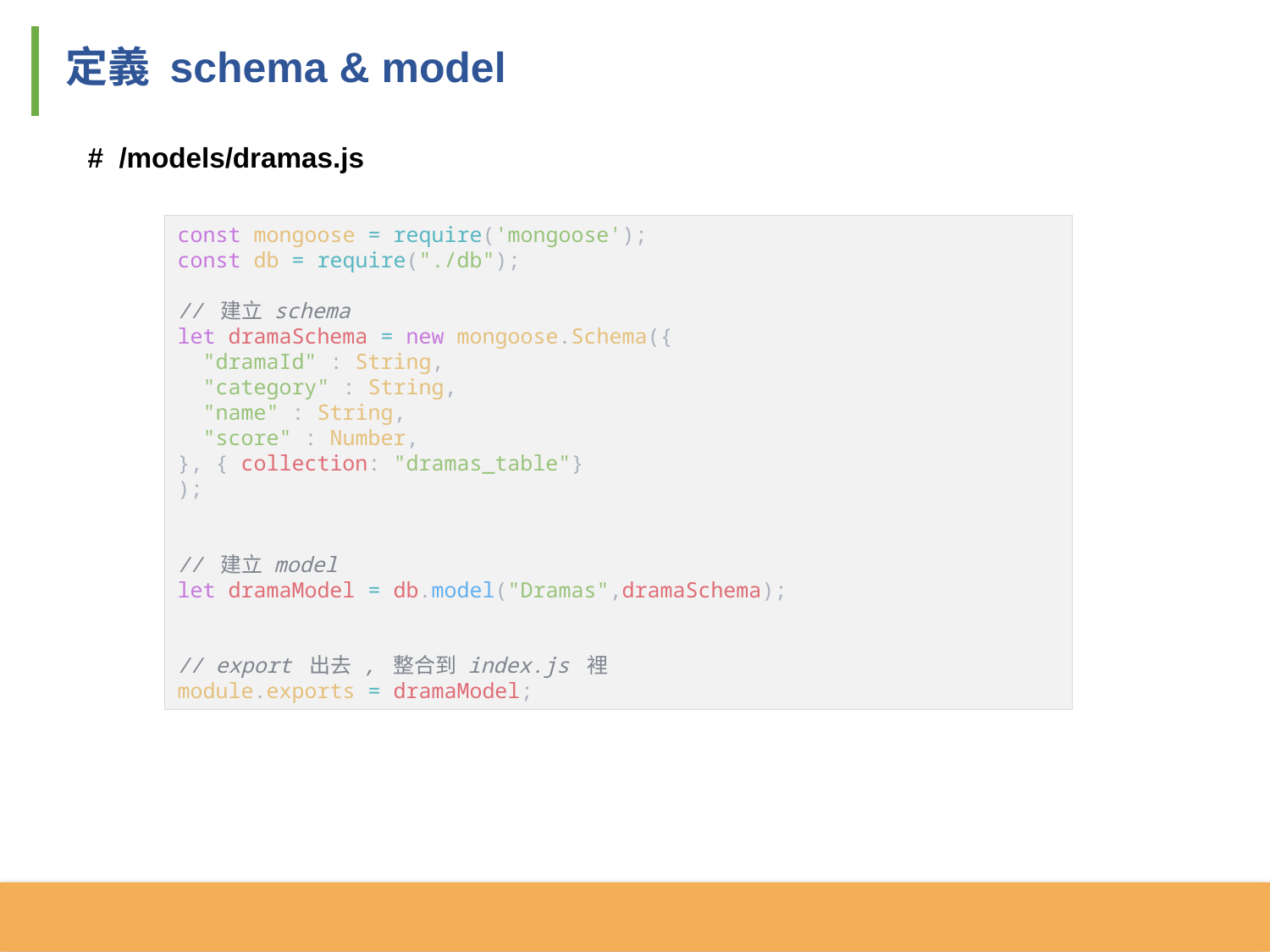

定義 schema & model
#  /models/dramas.js
const mongoose = require('mongoose');
const db = require("./db");
// 建立 schema
let dramaSchema = new mongoose.Schema({
  "dramaId" : String,
  "category" : String,
  "name" : String,
  "score" : Number,
}, { collection: "dramas_table"}
);

// 建立 model
let dramaModel = db.model("Dramas",dramaSchema);

// export 出去 , 整合到 index.js 裡
module.exports = dramaModel;